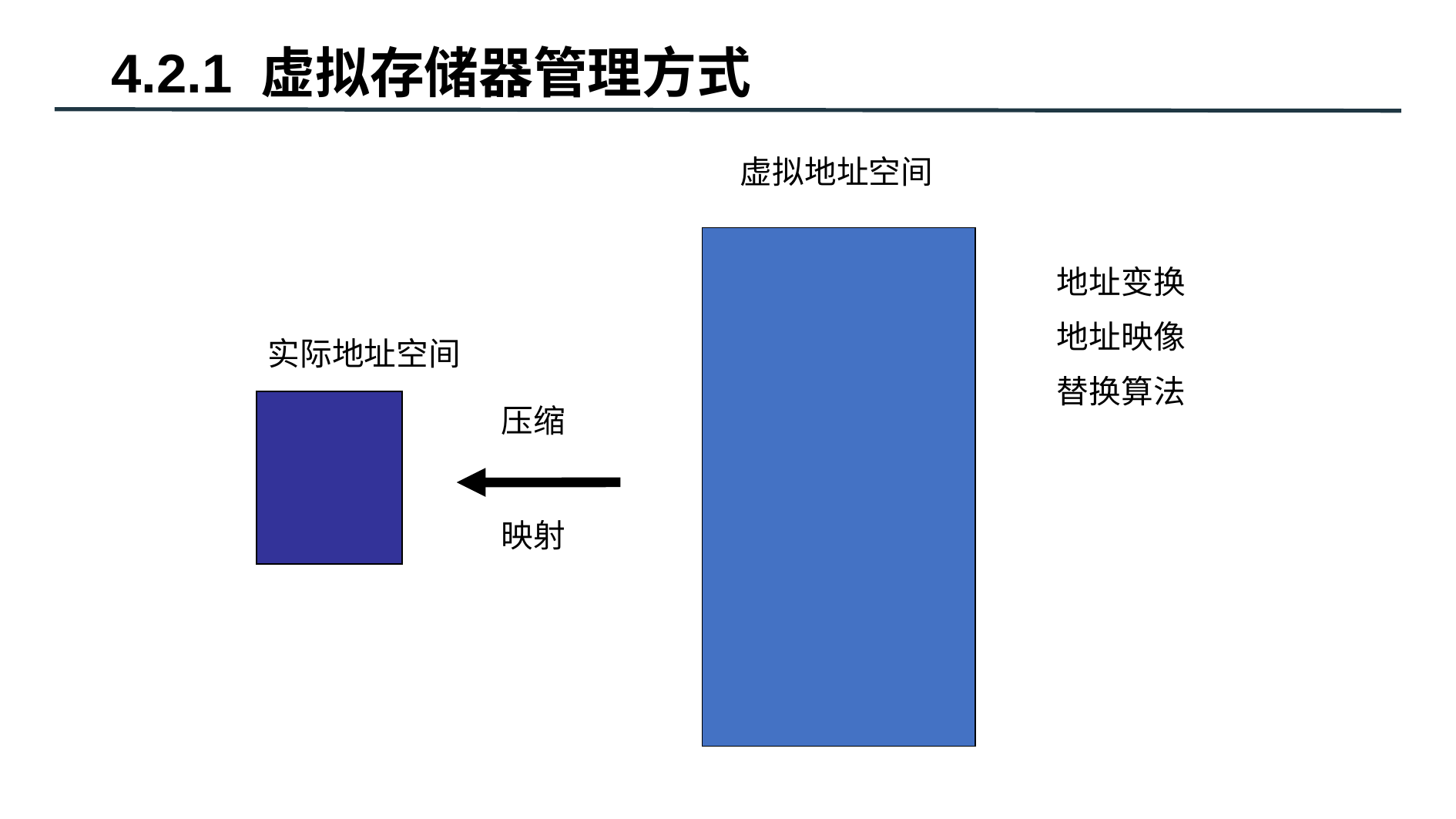

4.2.1 虚拟存储器管理方式
虚拟地址空间

地址变换
地址映像
替换算法
实际地址空间

压缩

映射